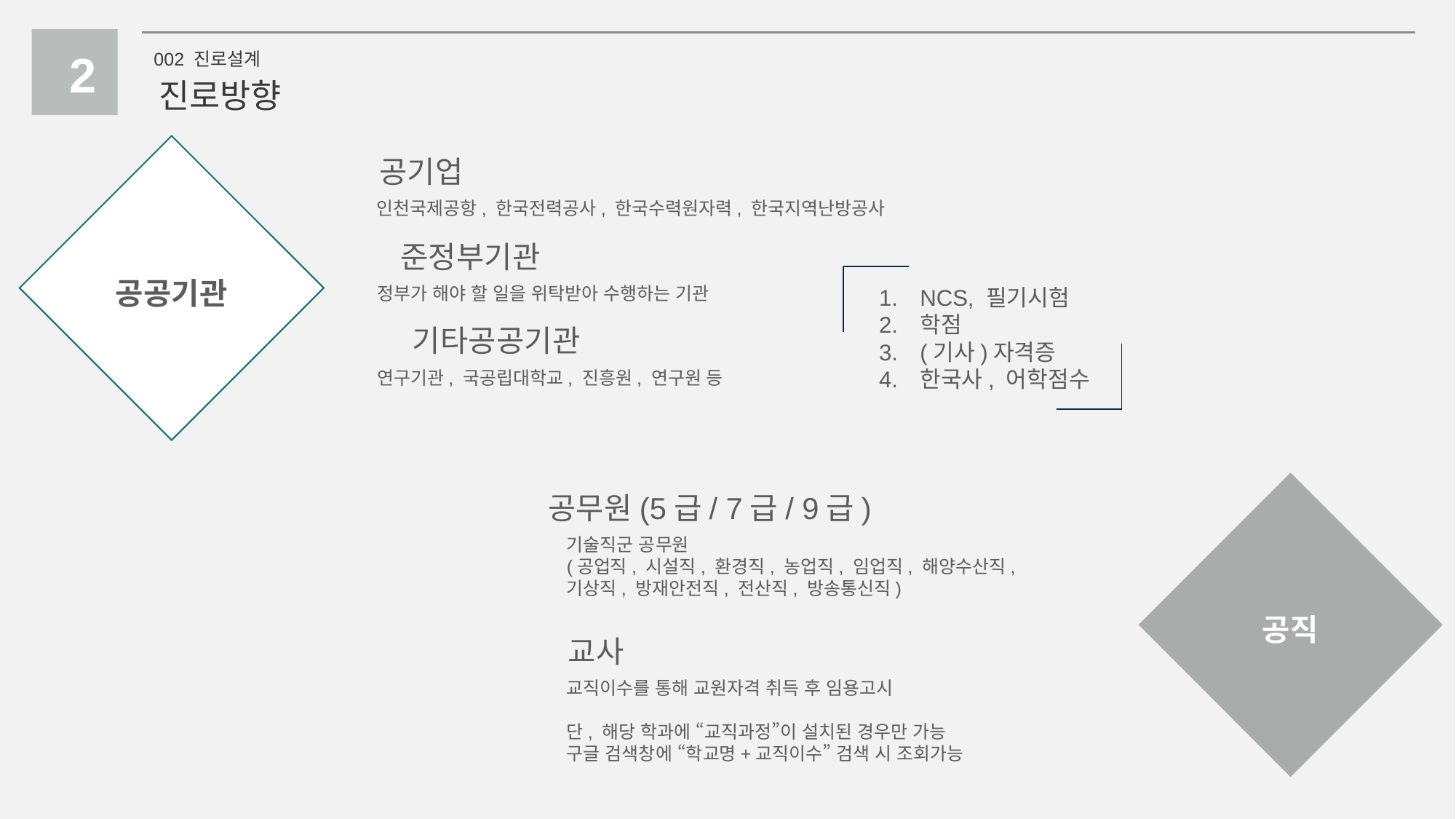

2
002 진로설계
진로방향

공공기관
공기업
인천국제공항, 한국전력공사, 한국수력원자력, 한국지역난방공사
준정부기관
정부가 해야 할 일을 위탁받아 수행하는 기관
NCS, 필기시험
학점
(기사)자격증
한국사, 어학점수

기타공공기관
연구기관, 국공립대학교, 진흥원, 연구원 등

공직
공무원(5급/ 7급/ 9급)
기술직군 공무원
(공업직, 시설직, 환경직, 농업직, 임업직, 해양수산직,
기상직, 방재안전직, 전산직, 방송통신직)

교사
교직이수를 통해 교원자격 취득 후 임용고시

단, 해당 학과에 “교직과정”이 설치된 경우만 가능
구글 검색창에 “학교명+교직이수” 검색 시 조회가능